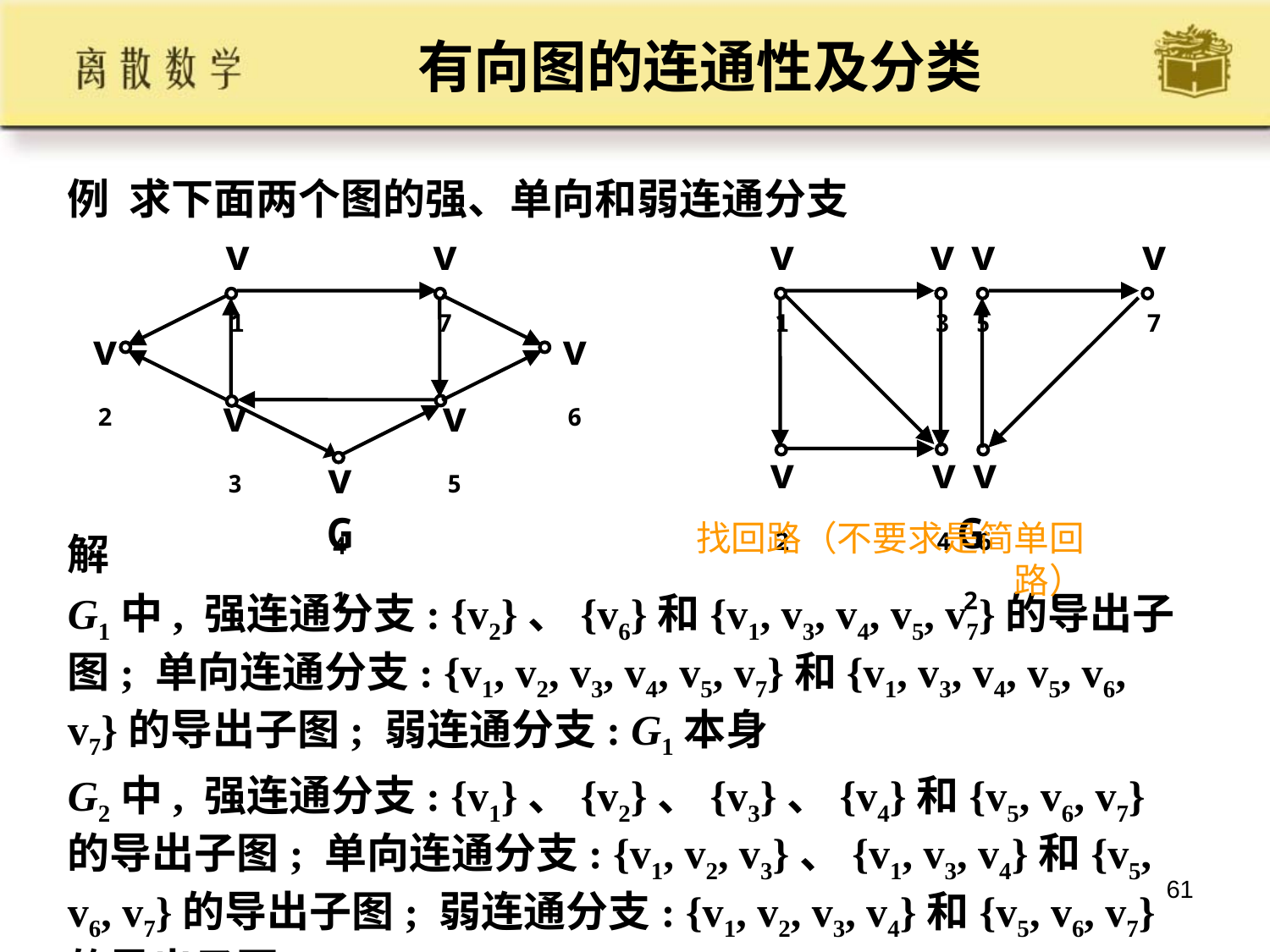

# 有向图的连通性及分类
例  求下面两个图的强、单向和弱连通分支

解
G1中, 强连通分支: {v2}、{v6}和{v1, v3, v4, v5, v7}的导出子图; 单向连通分支: {v1, v2, v3, v4, v5, v7}和{v1, v3, v4, v5, v6, v7}的导出子图; 弱连通分支: G1本身
G2中, 强连通分支: {v1}、{v2}、{v3}、{v4}和{v5, v6, v7}的导出子图; 单向连通分支: {v1, v2, v3}、{v1, v3, v4}和{v5, v6, v7}的导出子图; 弱连通分支: {v1, v2, v3, v4}和{v5, v6, v7}的导出子图

v1
v7
v1
v3
v5
v7

v2
v6

v3
v5

v2
v4
v6

v4

G1
G2
找回路（不要求是简单回路）
61